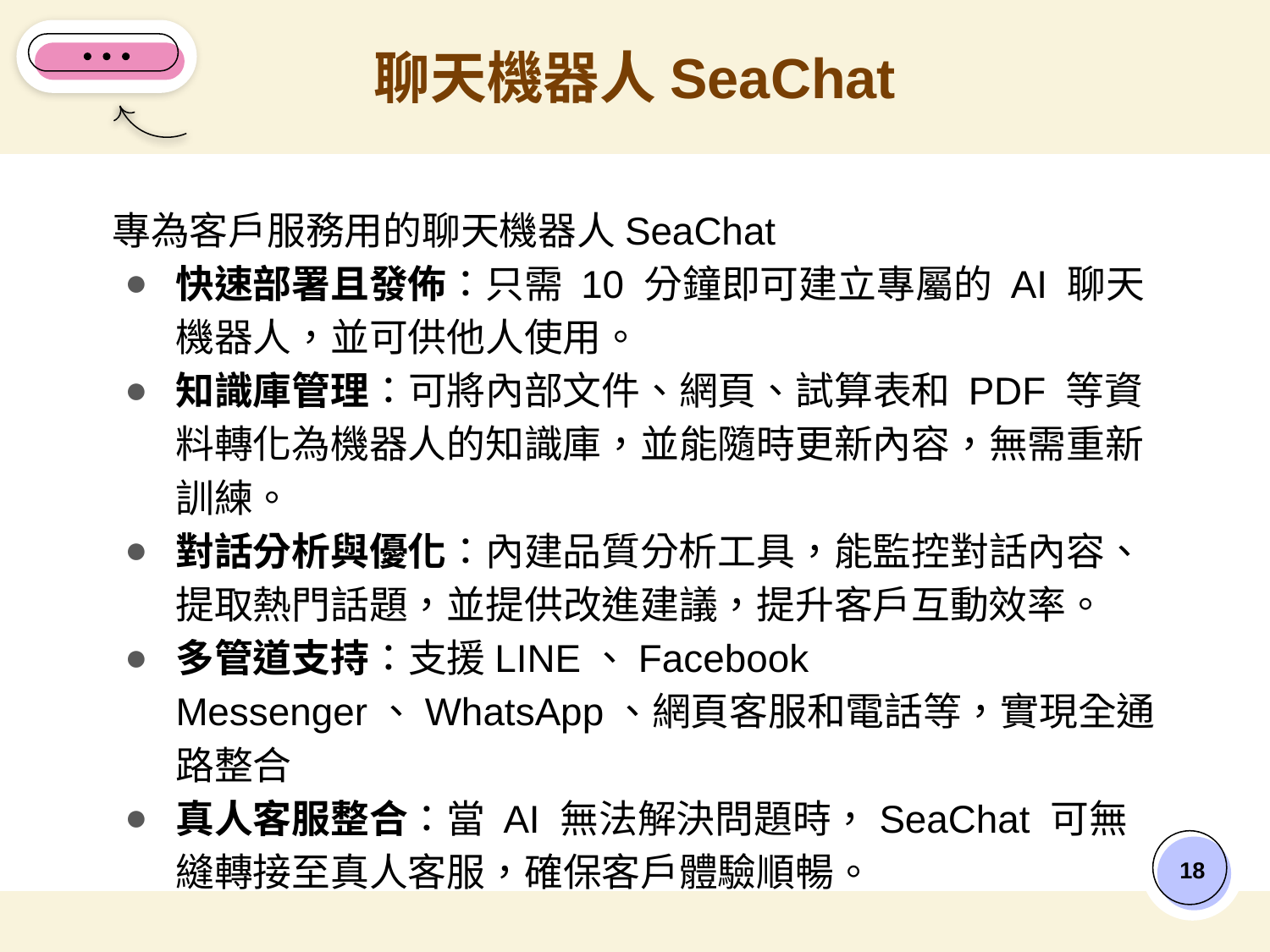

# 聊天機器人SeaChat
專為客戶服務用的聊天機器人SeaChat
快速部署且發佈：只需 10 分鐘即可建立專屬的 AI 聊天機器人，並可供他人使用。
知識庫管理：可將內部文件、網頁、試算表和 PDF 等資料轉化為機器人的知識庫，並能隨時更新內容，無需重新訓練。
對話分析與優化：內建品質分析工具，能監控對話內容、提取熱門話題，並提供改進建議，提升客戶互動效率。
多管道支持：支援LINE、Facebook Messenger、WhatsApp、網頁客服和電話等，實現全通路整合
真人客服整合：當 AI 無法解決問題時，SeaChat 可無縫轉接至真人客服，確保客戶體驗順暢。
18